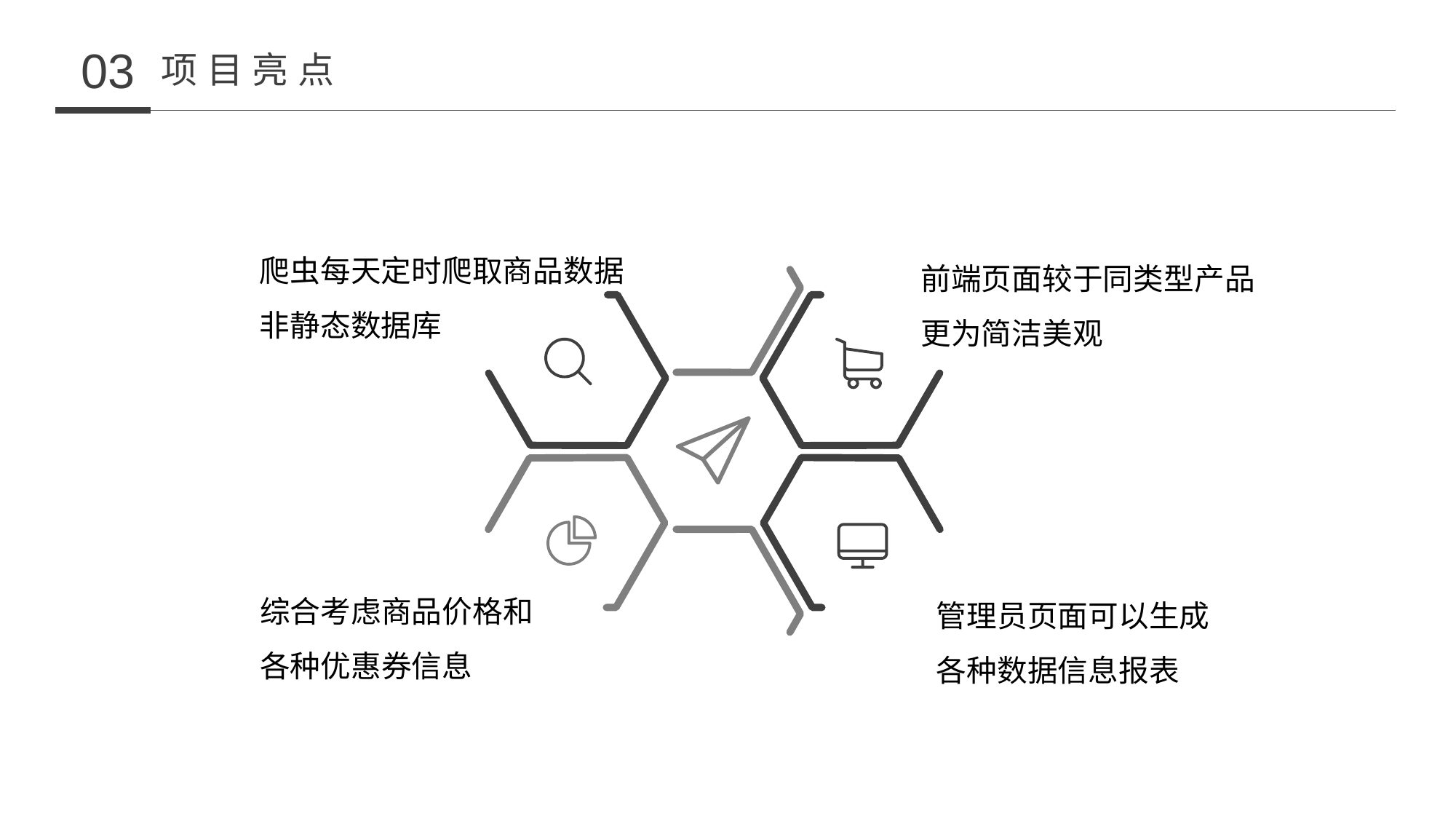

03
项目亮点
爬虫每天定时爬取商品数据
非静态数据库
前端页面较于同类型产品更为简洁美观

综合考虑商品价格和各种优惠券信息
管理员页面可以生成各种数据信息报表